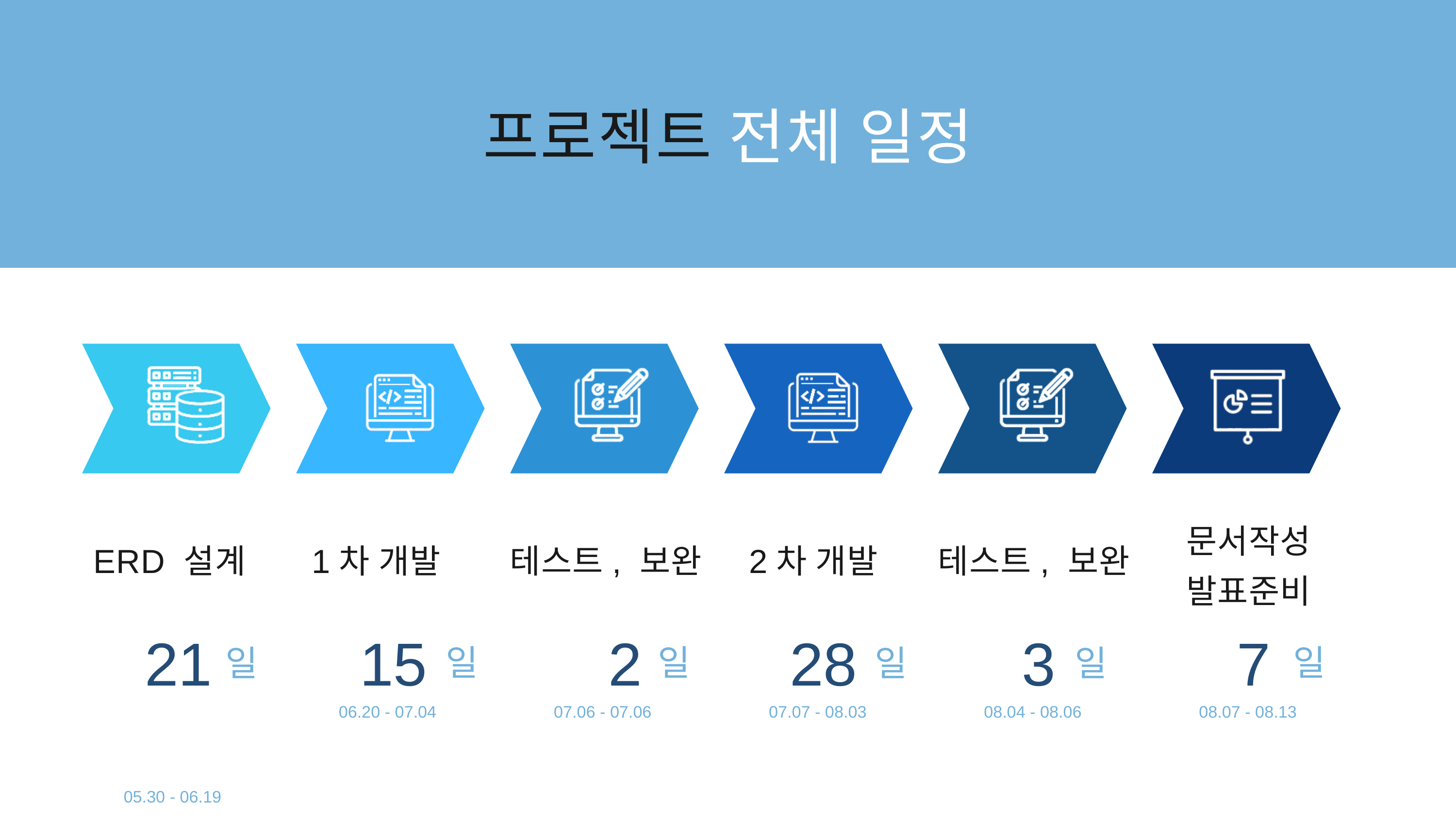

프로젝트 전체 일정

ERD 설계
  21
05.30 - 06.19

일

1차 개발
  15
06.20 - 07.04

일

테스트, 보완
    2
07.06 - 07.06

일

2차 개발
  28
07.07 - 08.03

일

테스트, 보완
   3
08.04 - 08.06

일

문서작성
발표준비
   7
08.07 - 08.13

일